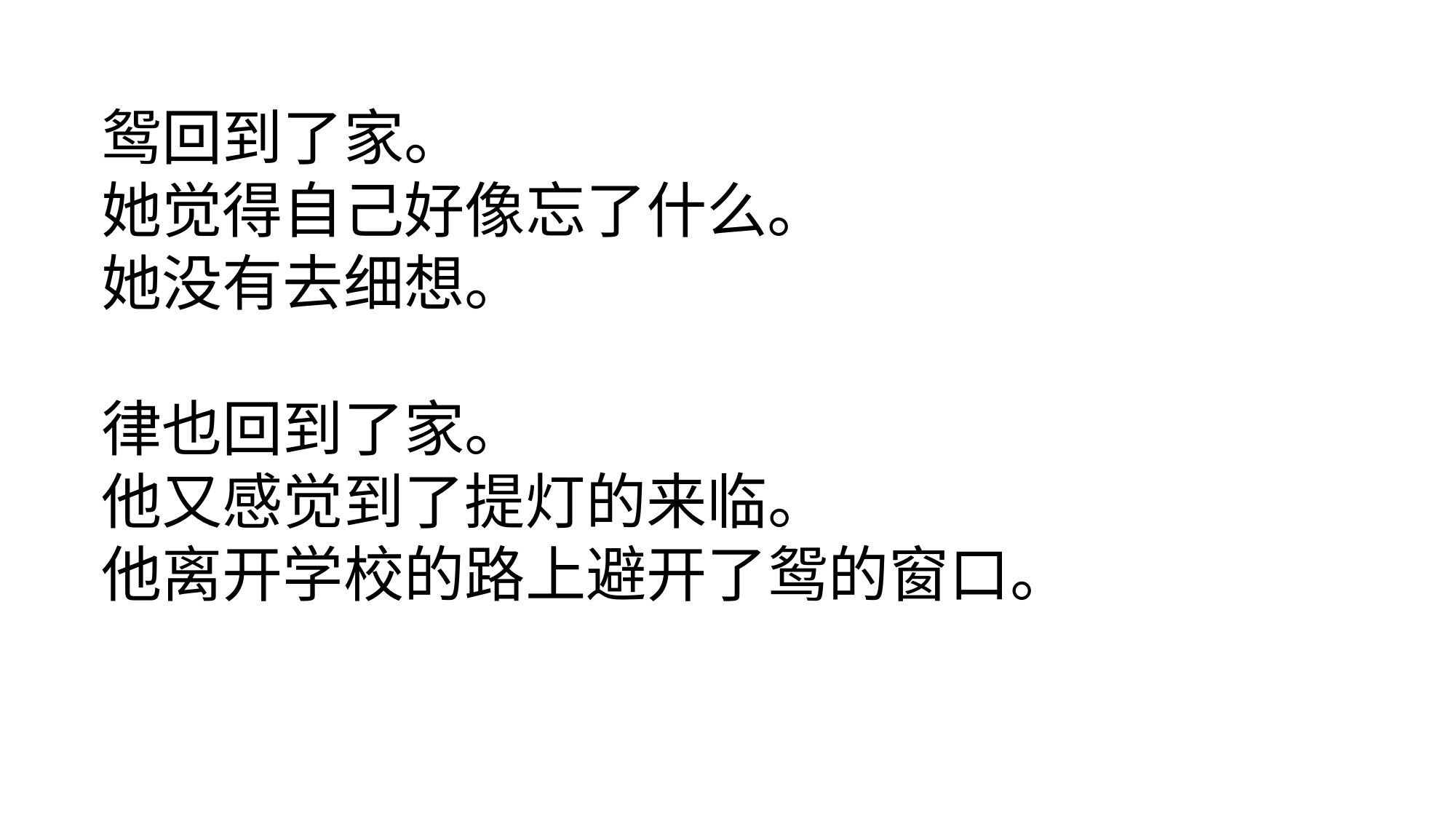

鸳回到了家。
她觉得自己好像忘了什么。
她没有去细想。

律也回到了家。
他又感觉到了提灯的来临。
他离开学校的路上避开了鸳的窗口。